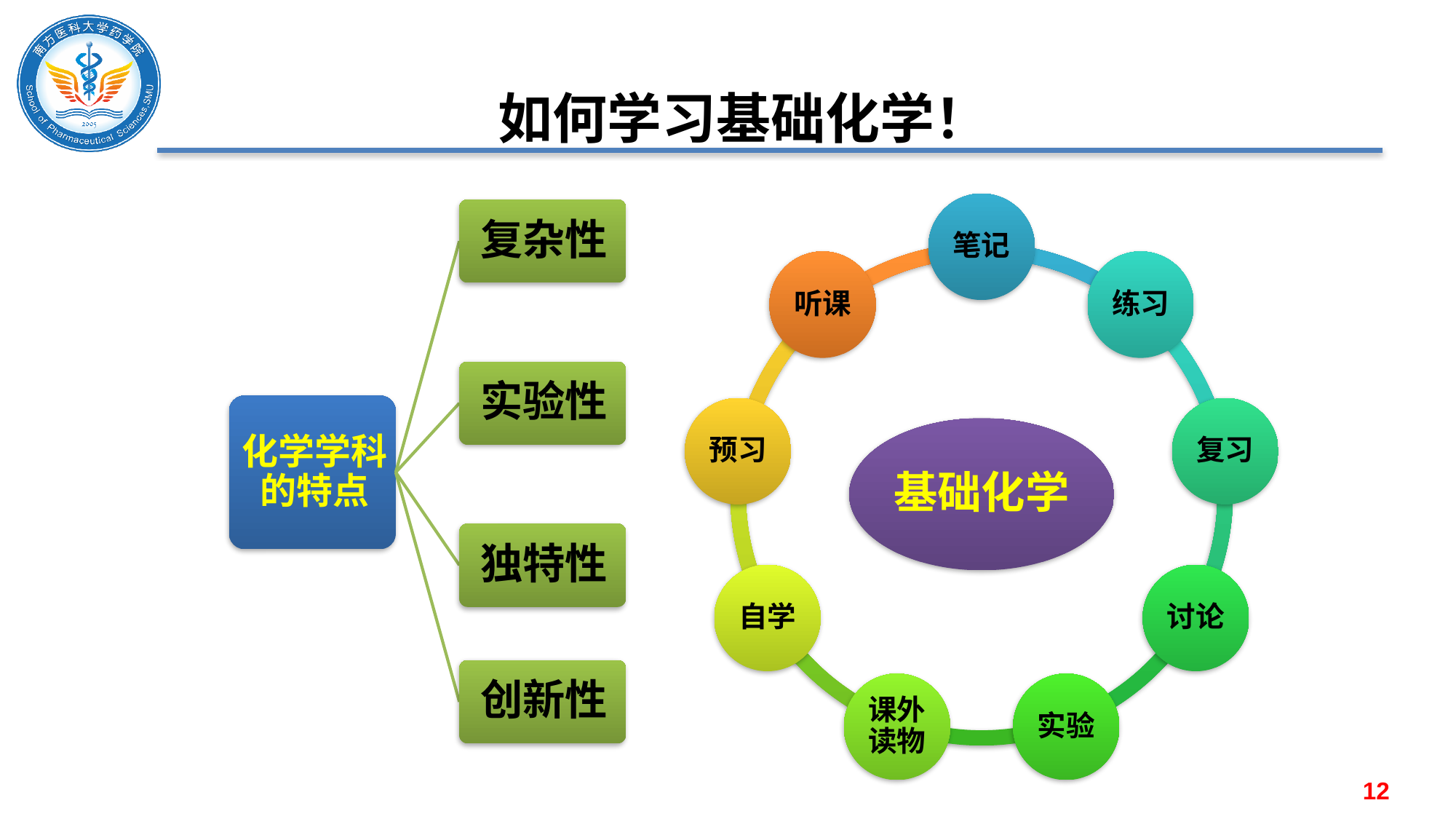

# 如何学习基础化学！
基础化学
笔记
练习
复习
讨论
实验
课外读物
自学
预习
听课
化学学科的特点

复杂性

实验性

独特性

创新性
12